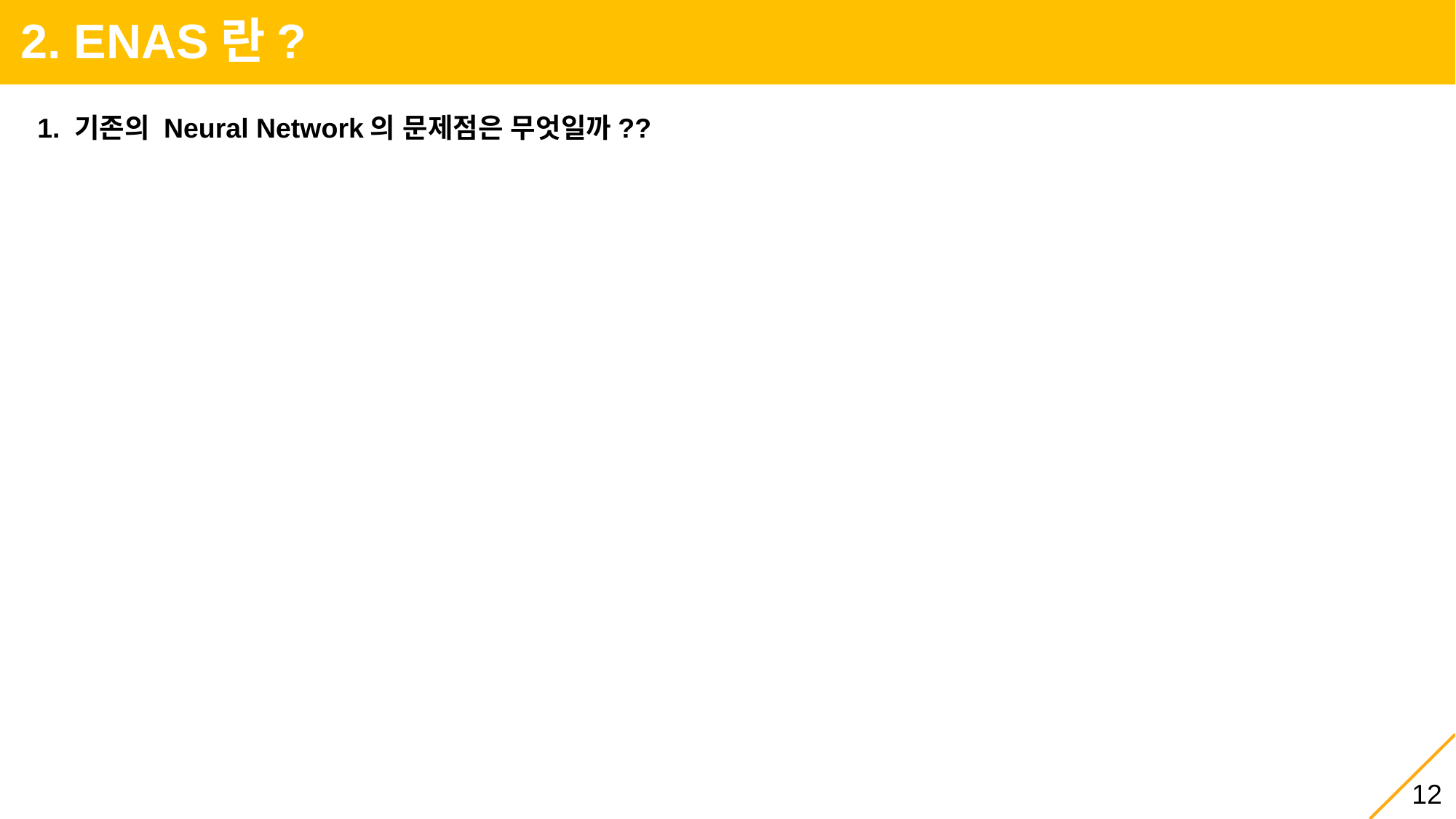

2. ENAS란?
1. 기존의 Neural Network의 문제점은 무엇일까??
12